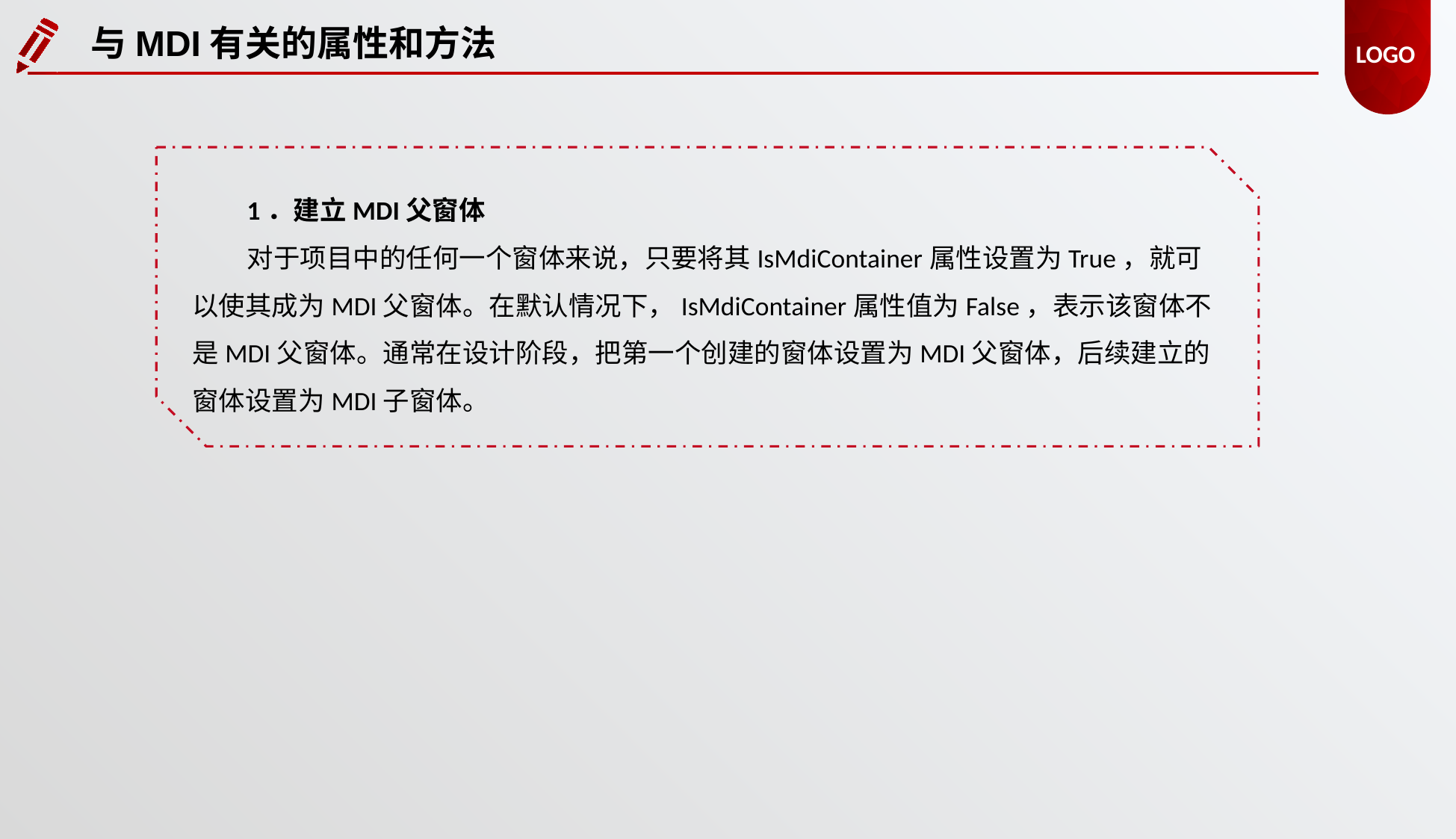

与MDI有关的属性和方法
1．建立MDI父窗体
对于项目中的任何一个窗体来说，只要将其IsMdiContainer属性设置为True，就可以使其成为MDI父窗体。在默认情况下，IsMdiContainer属性值为False，表示该窗体不是MDI父窗体。通常在设计阶段，把第一个创建的窗体设置为MDI父窗体，后续建立的窗体设置为MDI子窗体。